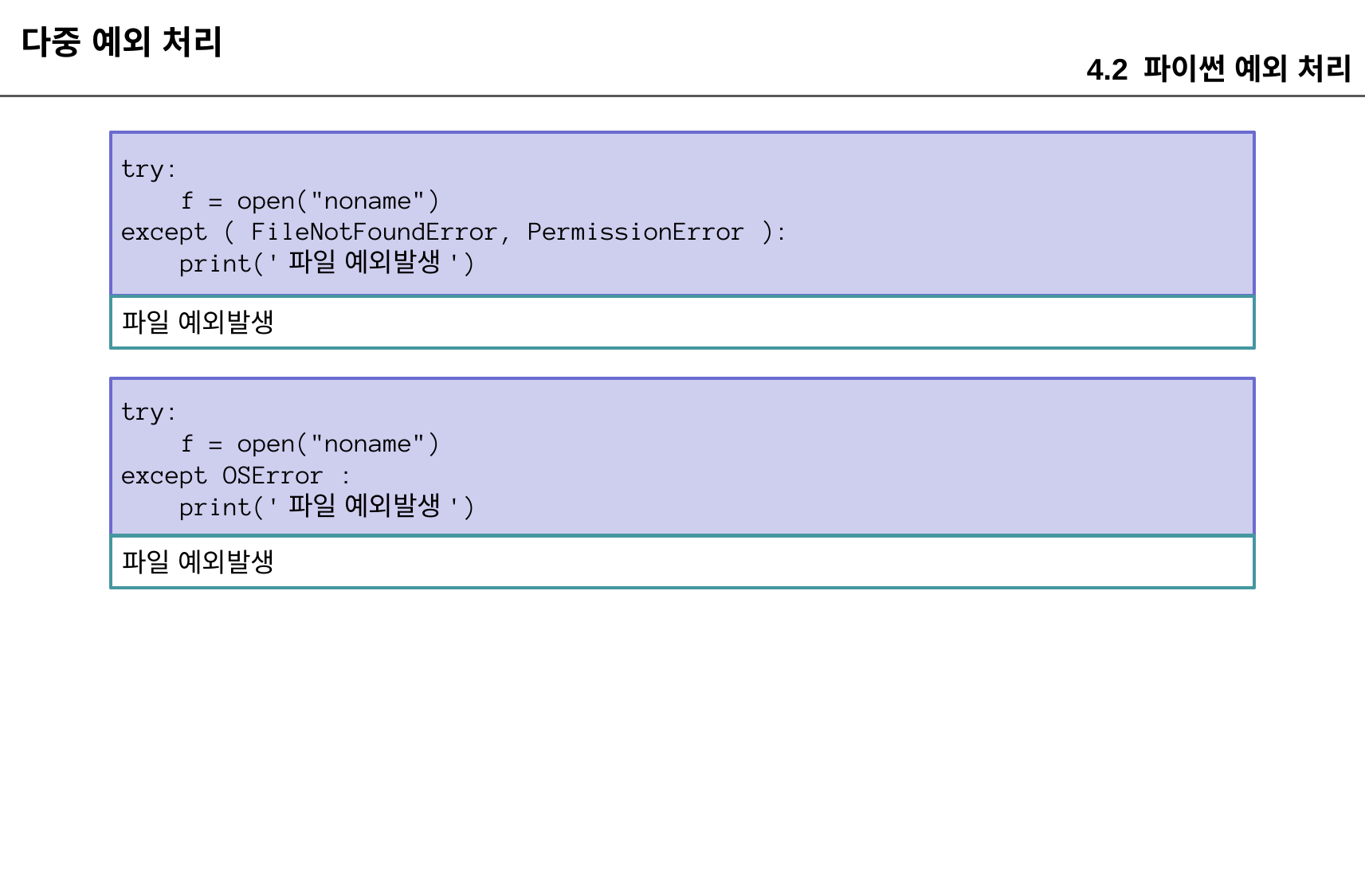

다중 예외 처리
4.2 파이썬 예외 처리
try:
    f = open("noname")
except ( FileNotFoundError, PermissionError ):
    print('파일 예외발생')
파일 예외발생
try:
    f = open("noname")
except OSError :
    print('파일 예외발생')
파일 예외발생